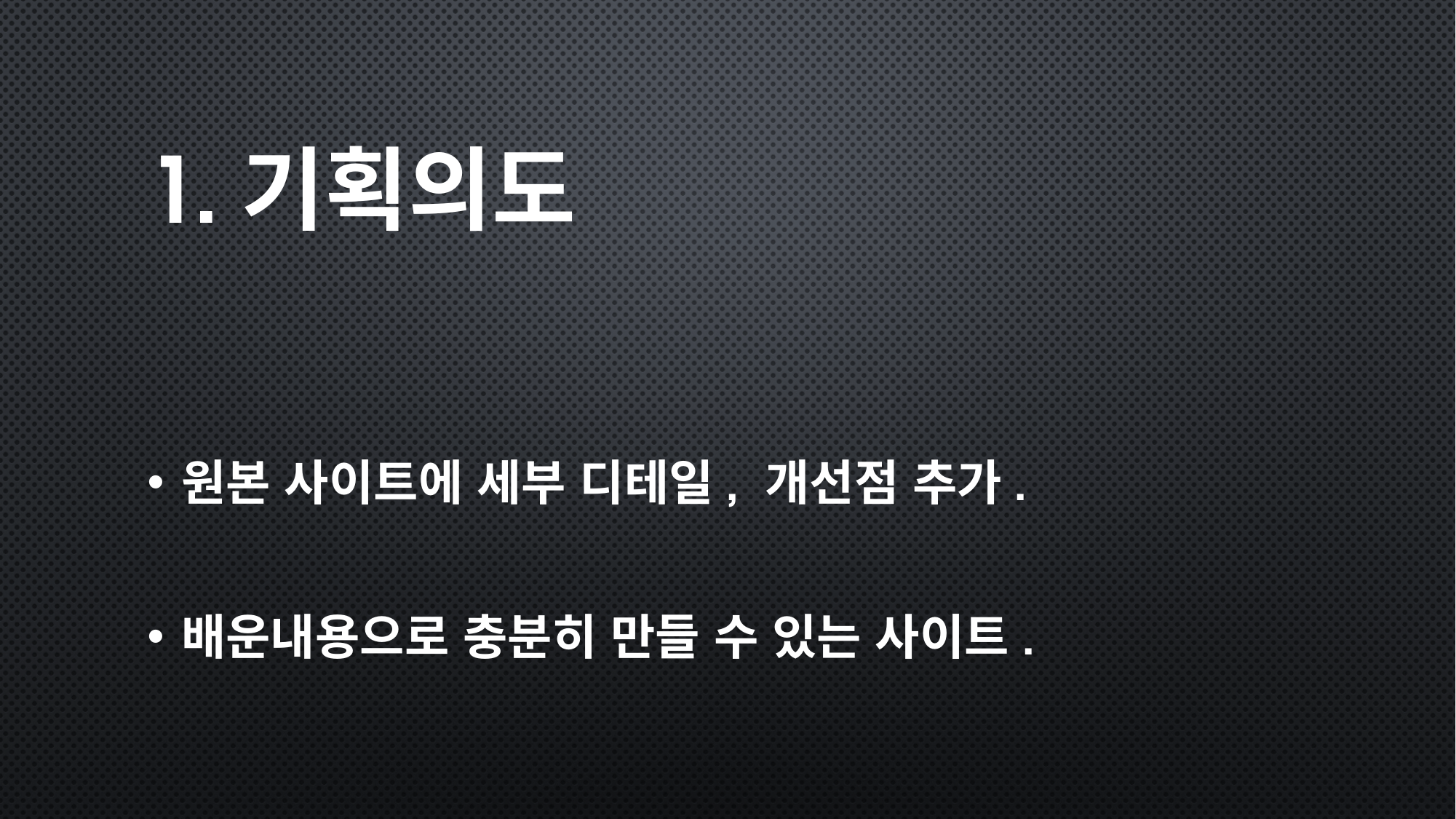

# 1.기획의도

원본 사이트에 세부 디테일, 개선점 추가.

배운내용으로 충분히 만들 수 있는 사이트.